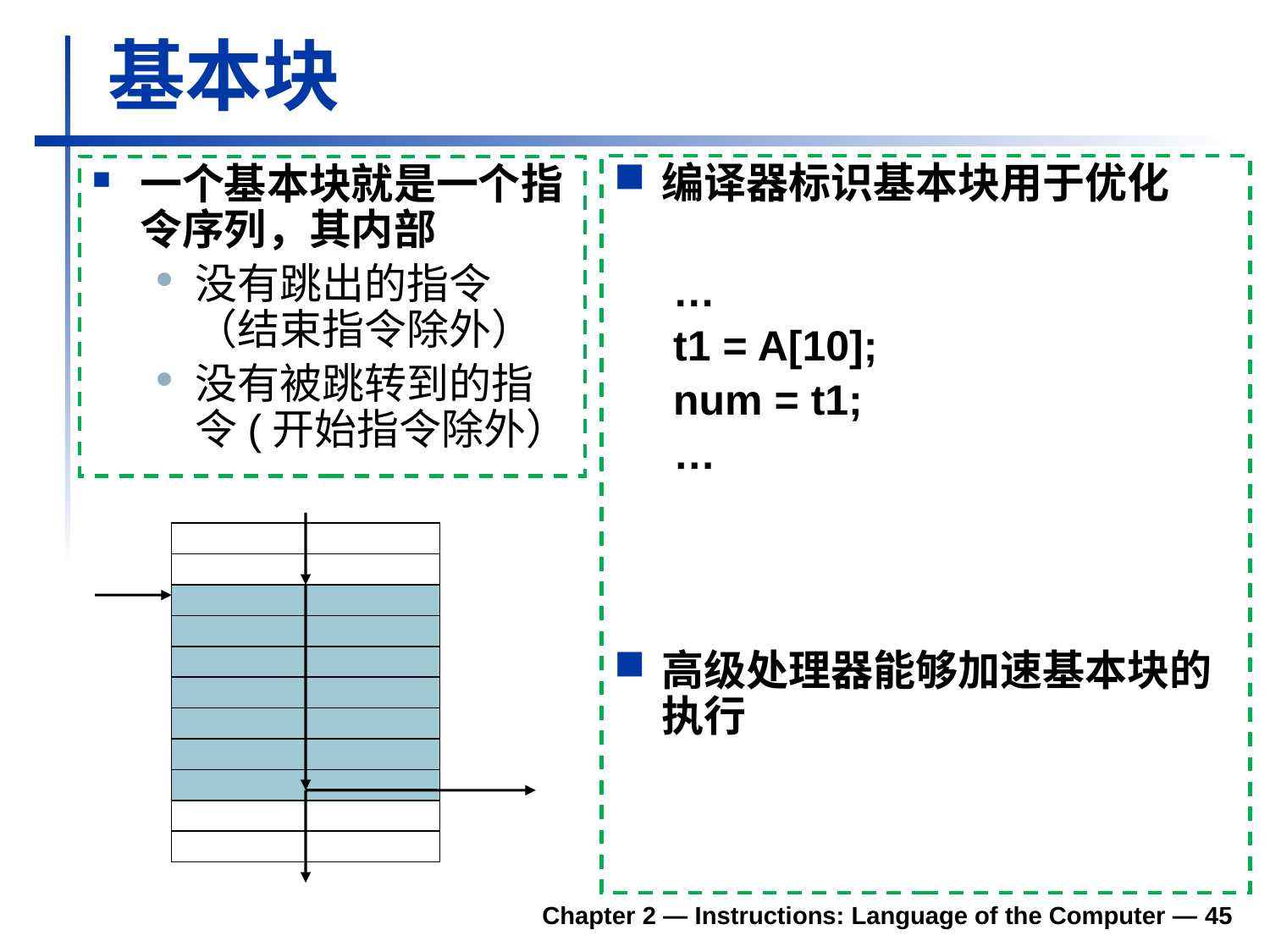

# 基本块
编译器标识基本块用于优化

     …
     t1 = A[10];
     num = t1;
	 …

高级处理器能够加速基本块的执行
一个基本块就是一个指令序列，其内部
没有跳出的指令（结束指令除外）
没有被跳转到的指令(开始指令除外）

Chapter 2 — Instructions: Language of the Computer — 45